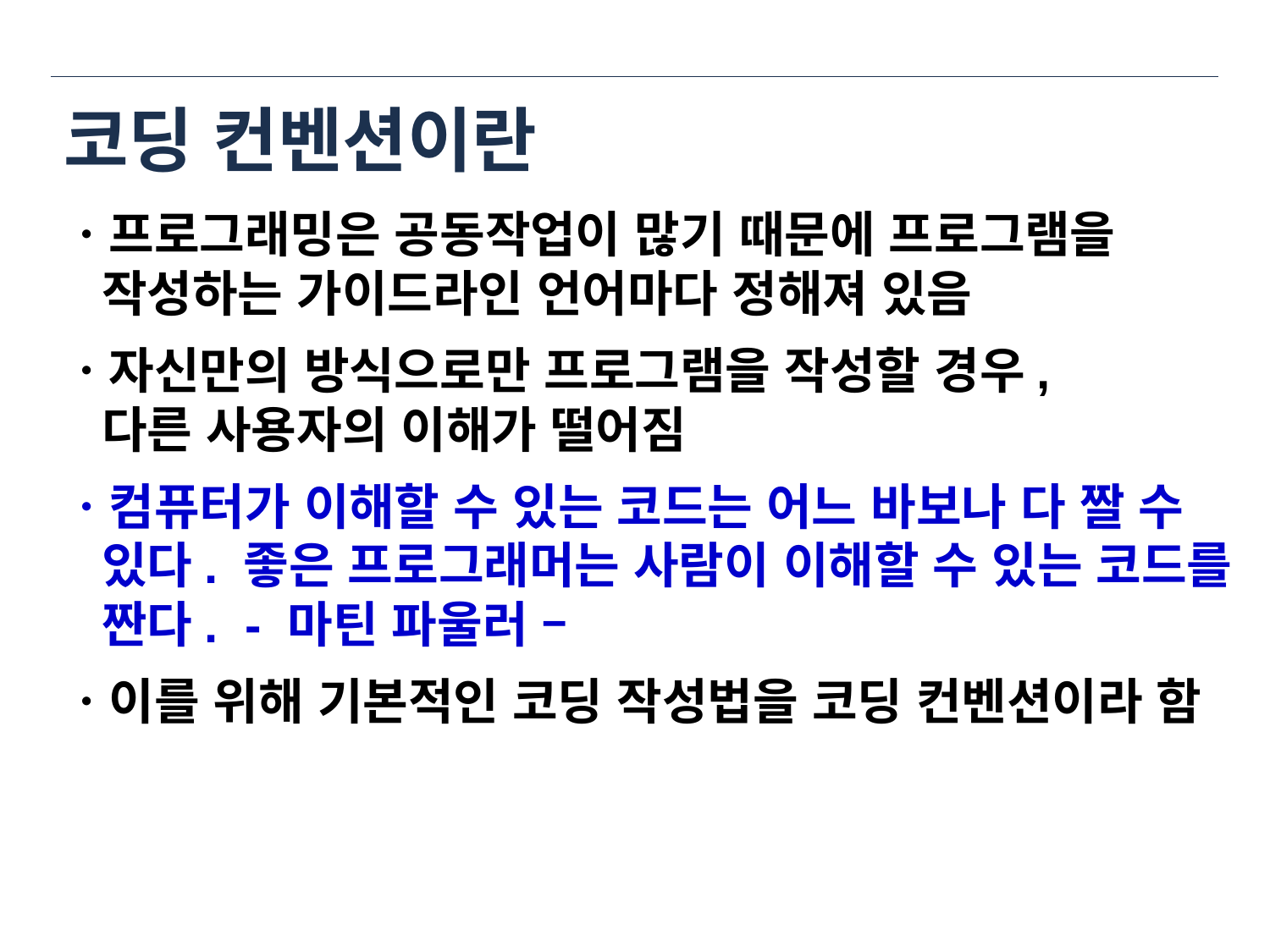

# 코딩 컨벤션이란
ㆍ프로그래밍은 공동작업이 많기 때문에 프로그램을
작성하는 가이드라인 언어마다 정해져 있음
ㆍ자신만의 방식으로만 프로그램을 작성할 경우,
다른 사용자의 이해가 떨어짐
ㆍ컴퓨터가 이해할 수 있는 코드는 어느 바보나 다 짤 수 있다. 좋은 프로그래머는 사람이 이해할 수 있는 코드를 짠다.  - 마틴 파울러 –
ㆍ이를 위해 기본적인 코딩 작성법을 코딩 컨벤션이라 함